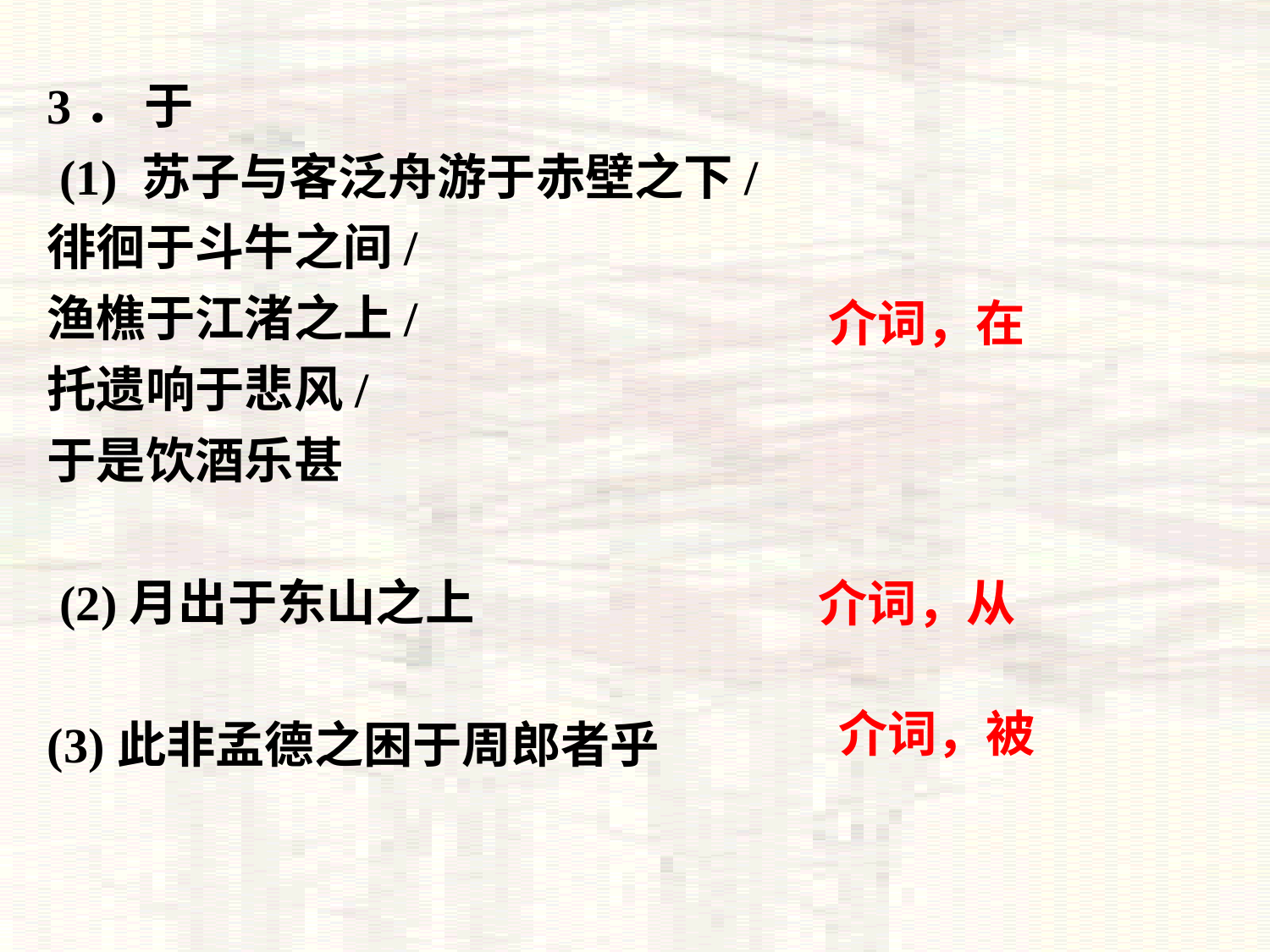

3． 于
 (1) 苏子与客泛舟游于赤壁之下/
徘徊于斗牛之间/
渔樵于江渚之上/
托遗响于悲风/
于是饮酒乐甚

 (2)月出于东山之上

(3)此非孟德之困于周郎者乎
介词，在
介词，从
介词，被